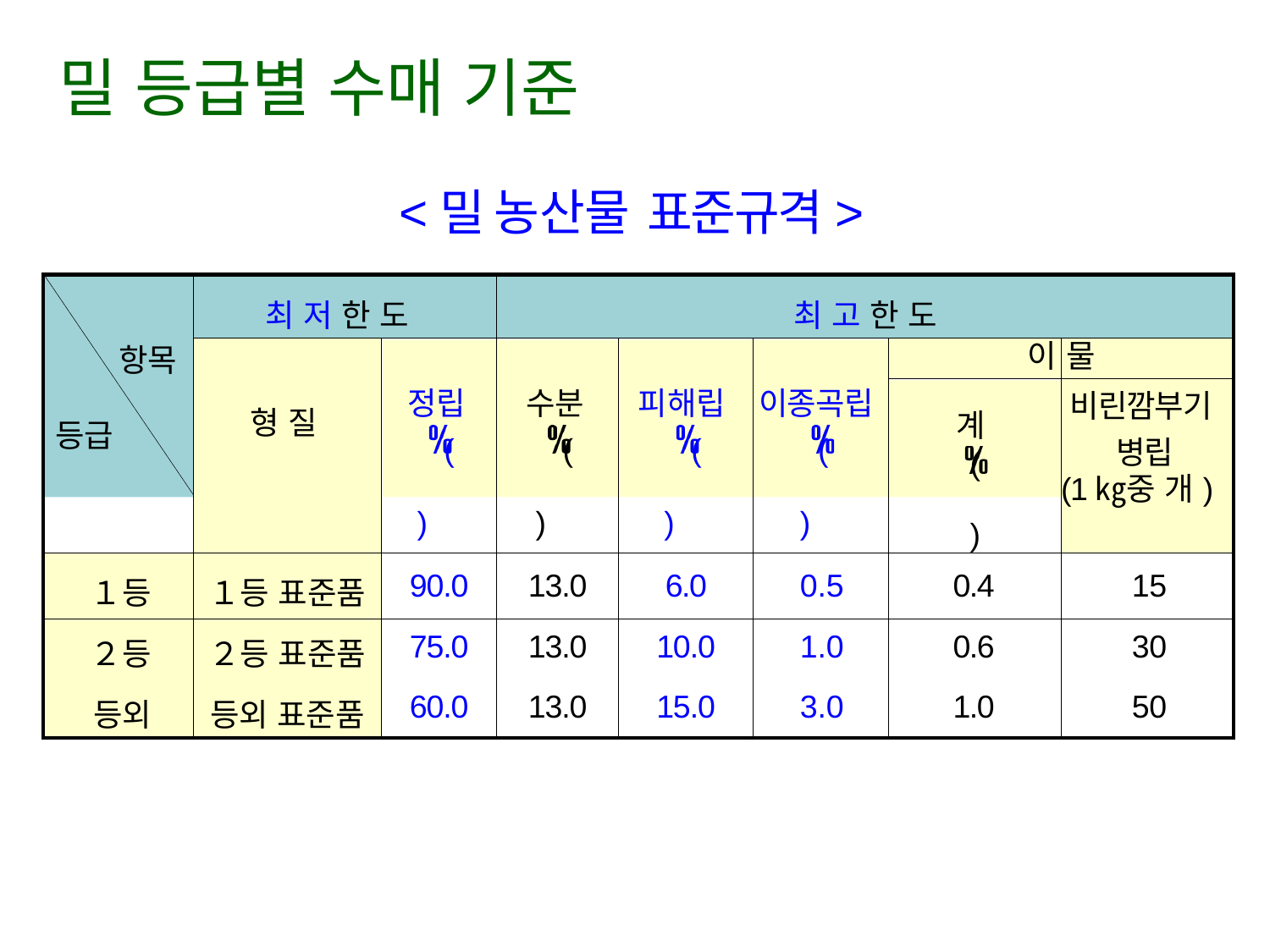

# 밀 등급별 수매 기준
<밀 농산물 표준규격>
| 항목 등급 | 최 저 한 도 |  | 최 고 한 도 |  |  |  |  |
| --- | --- | --- | --- | --- | --- | --- | --- |
|  | 형 질 | 정립 ( ) | 수분 ( ) | 피해립 ( ) | 이종곡립 ( ) | 이 | 물 |
|  |  |  |  |  |  | 계 ( ) | 비린깜부기 병립 (1㎏중 개) |
| １등 | １등 표준품 | 90.0 | 13.0 | 6.0 | 0.5 | 0.4 | 15 |
| ２등 | ２등 표준품 | 75.0 | 13.0 | 10.0 | 1.0 | 0.6 | 30 |
| 등외 | 등외 표준품 | 60.0 | 13.0 | 15.0 | 3.0 | 1.0 | 50 |